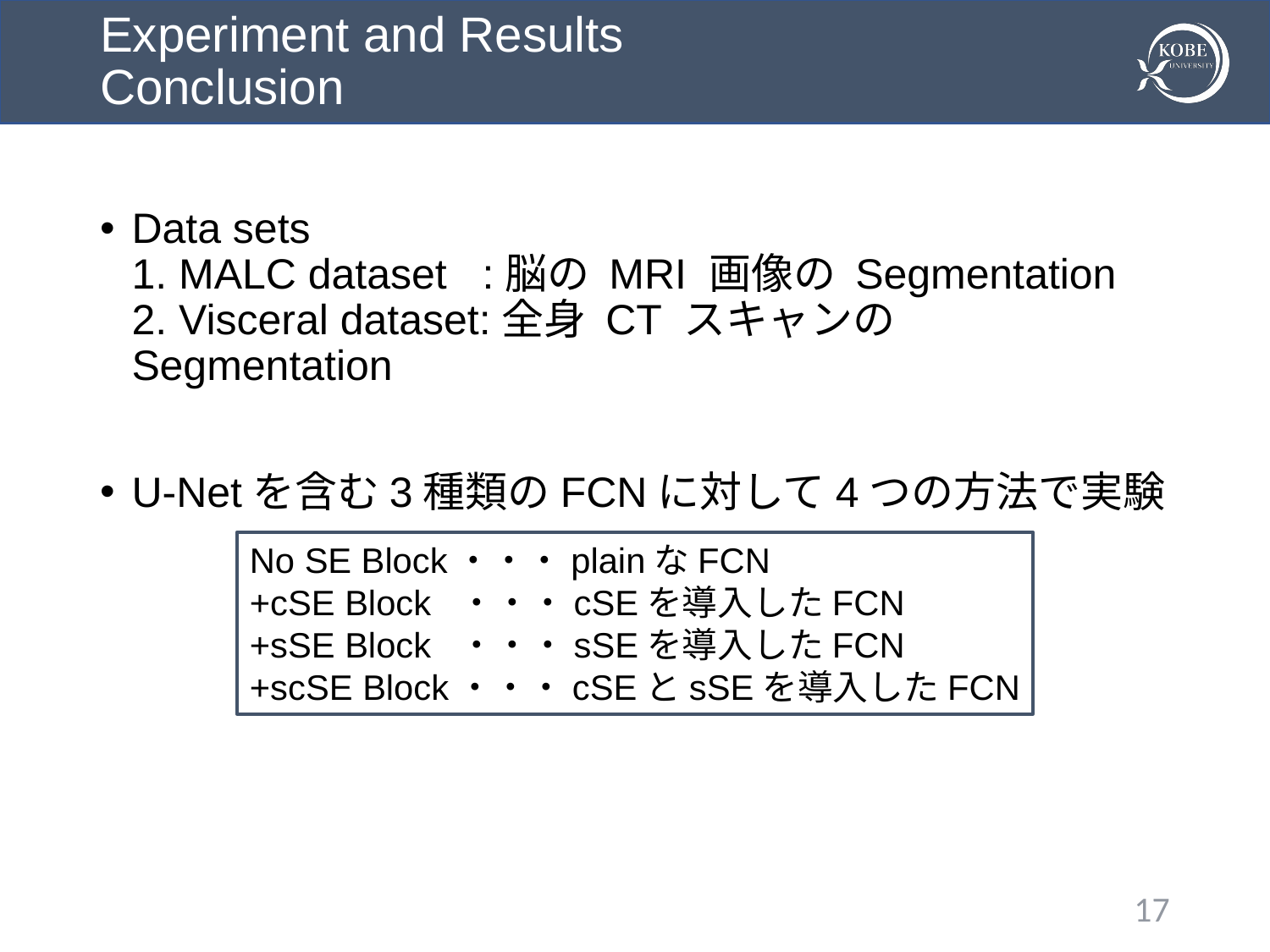

# Experiment and Results Conclusion
Data sets
1. MALC dataset   :脳の MRI 画像の Segmentation
2. Visceral dataset:全身 CT スキャンの Segmentation

U-Netを含む3種類のFCNに対して4つの方法で実験

No SE Block・・・plainなFCN
+cSE Block  ・・・cSEを導入したFCN
+sSE Block  ・・・sSEを導入したFCN
+scSE Block・・・cSEとsSEを導入したFCN
17